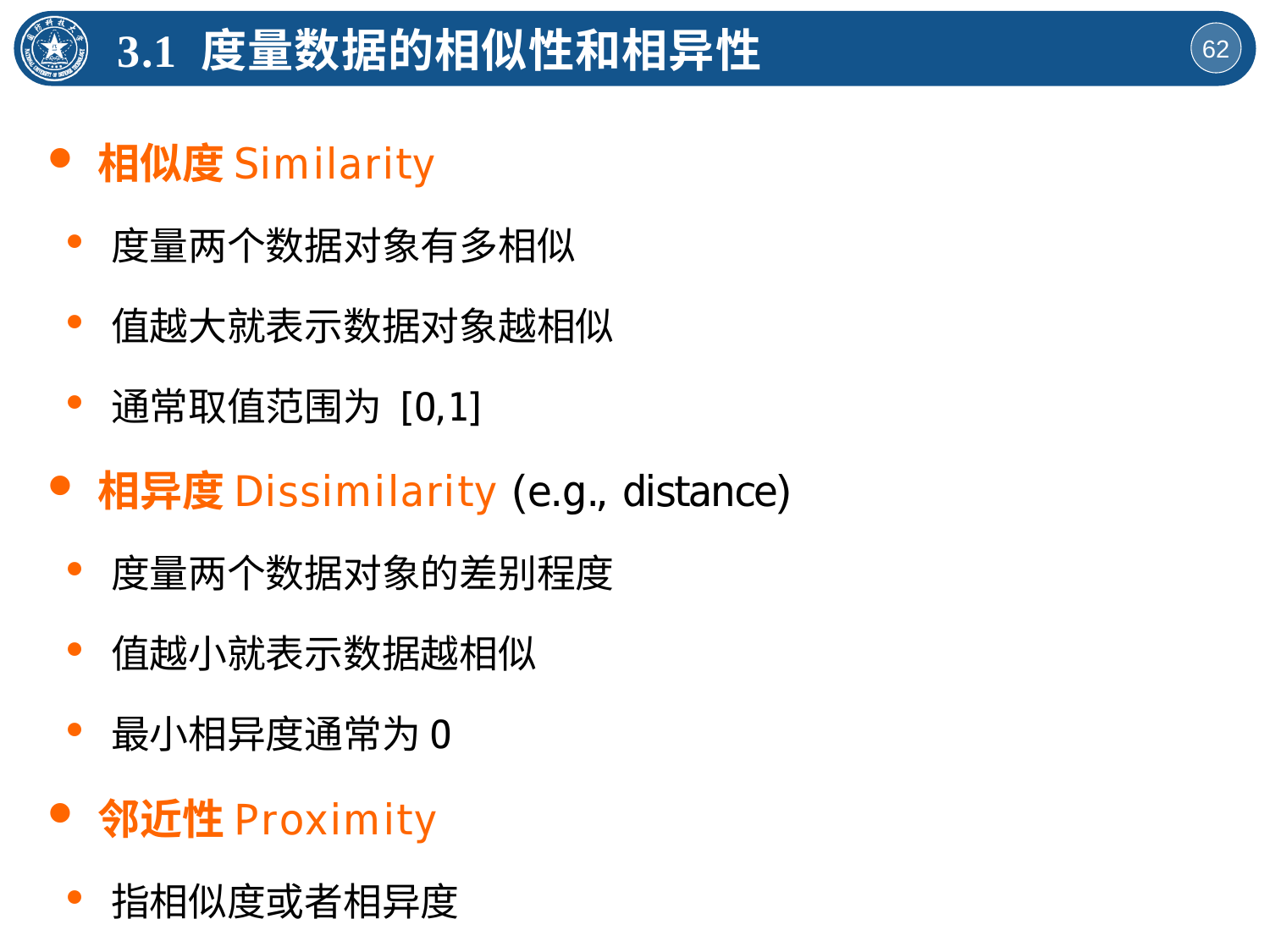

3.1 度量数据的相似性和相异性
相似度Similarity
度量两个数据对象有多相似
值越大就表示数据对象越相似
通常取值范围为 [0,1]
相异度Dissimilarity (e.g., distance)
度量两个数据对象的差别程度
值越小就表示数据越相似
最小相异度通常为0
邻近性Proximity
指相似度或者相异度